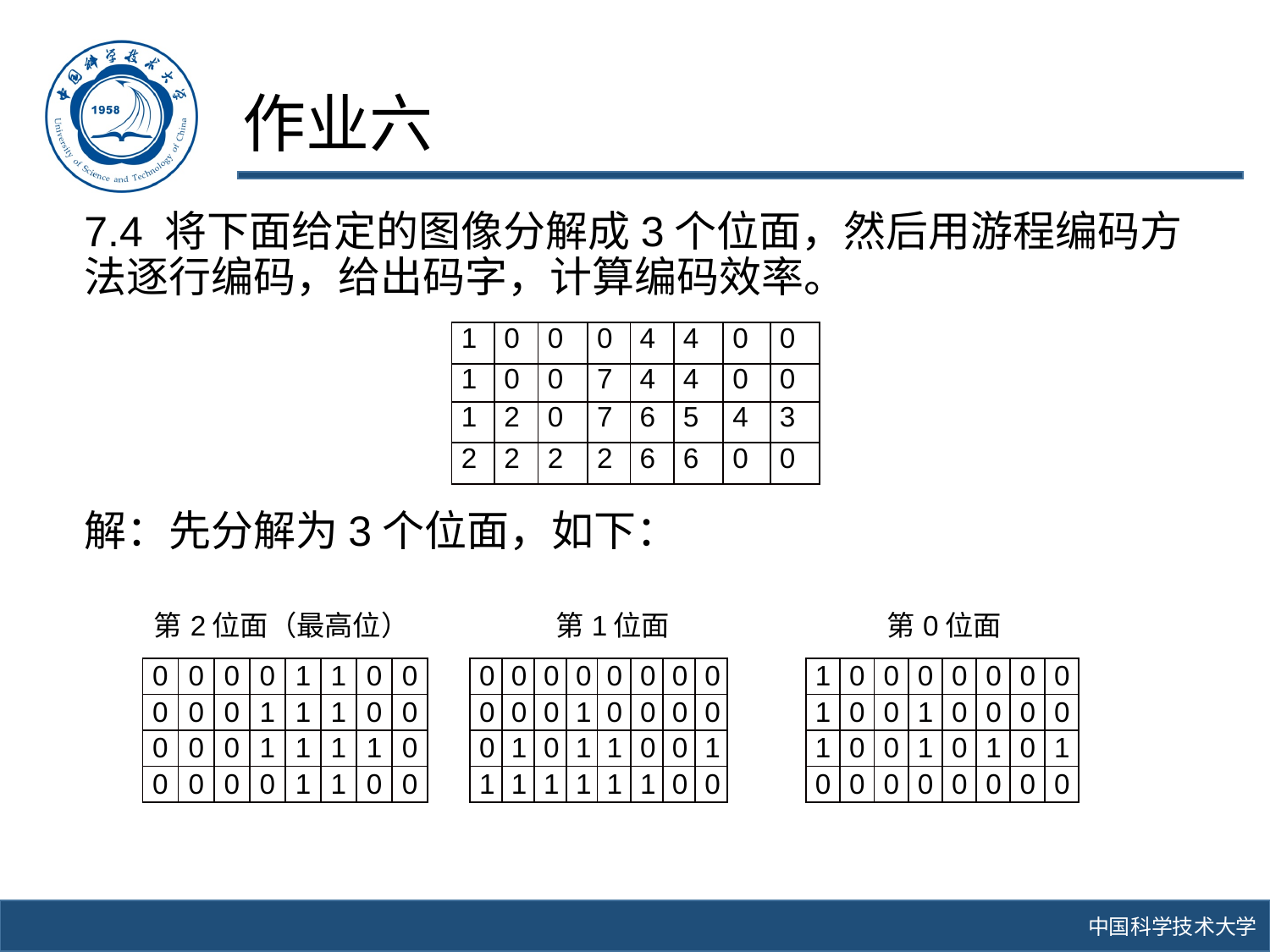

# 作业六
7.4 将下面给定的图像分解成3个位面，然后用游程编码方法逐行编码，给出码字，计算编码效率。

解：先分解为3个位面，如下：
| 1 | 0 | 0 | 0 | 4 | 4 | 0 | 0 |
| --- | --- | --- | --- | --- | --- | --- | --- |
| 1 | 0 | 0 | 7 | 4 | 4 | 0 | 0 |
| 1 | 2 | 0 | 7 | 6 | 5 | 4 | 3 |
| 2 | 2 | 2 | 2 | 6 | 6 | 0 | 0 |
| 第2位面（最高位） | 第1位面 | 第0位面 |
| --- | --- | --- |
|  |  |  |
| 0 | 0 | 0 | 0 | 1 | 1 | 0 | 0 |
| --- | --- | --- | --- | --- | --- | --- | --- |
| 0 | 0 | 0 | 1 | 1 | 1 | 0 | 0 |
| 0 | 0 | 0 | 1 | 1 | 1 | 1 | 0 |
| 0 | 0 | 0 | 0 | 1 | 1 | 0 | 0 |
| 0 | 0 | 0 | 0 | 0 | 0 | 0 | 0 |
| --- | --- | --- | --- | --- | --- | --- | --- |
| 0 | 0 | 0 | 1 | 0 | 0 | 0 | 0 |
| 0 | 1 | 0 | 1 | 1 | 0 | 0 | 1 |
| 1 | 1 | 1 | 1 | 1 | 1 | 0 | 0 |
| 1 | 0 | 0 | 0 | 0 | 0 | 0 | 0 |
| --- | --- | --- | --- | --- | --- | --- | --- |
| 1 | 0 | 0 | 1 | 0 | 0 | 0 | 0 |
| 1 | 0 | 0 | 1 | 0 | 1 | 0 | 1 |
| 0 | 0 | 0 | 0 | 0 | 0 | 0 | 0 |